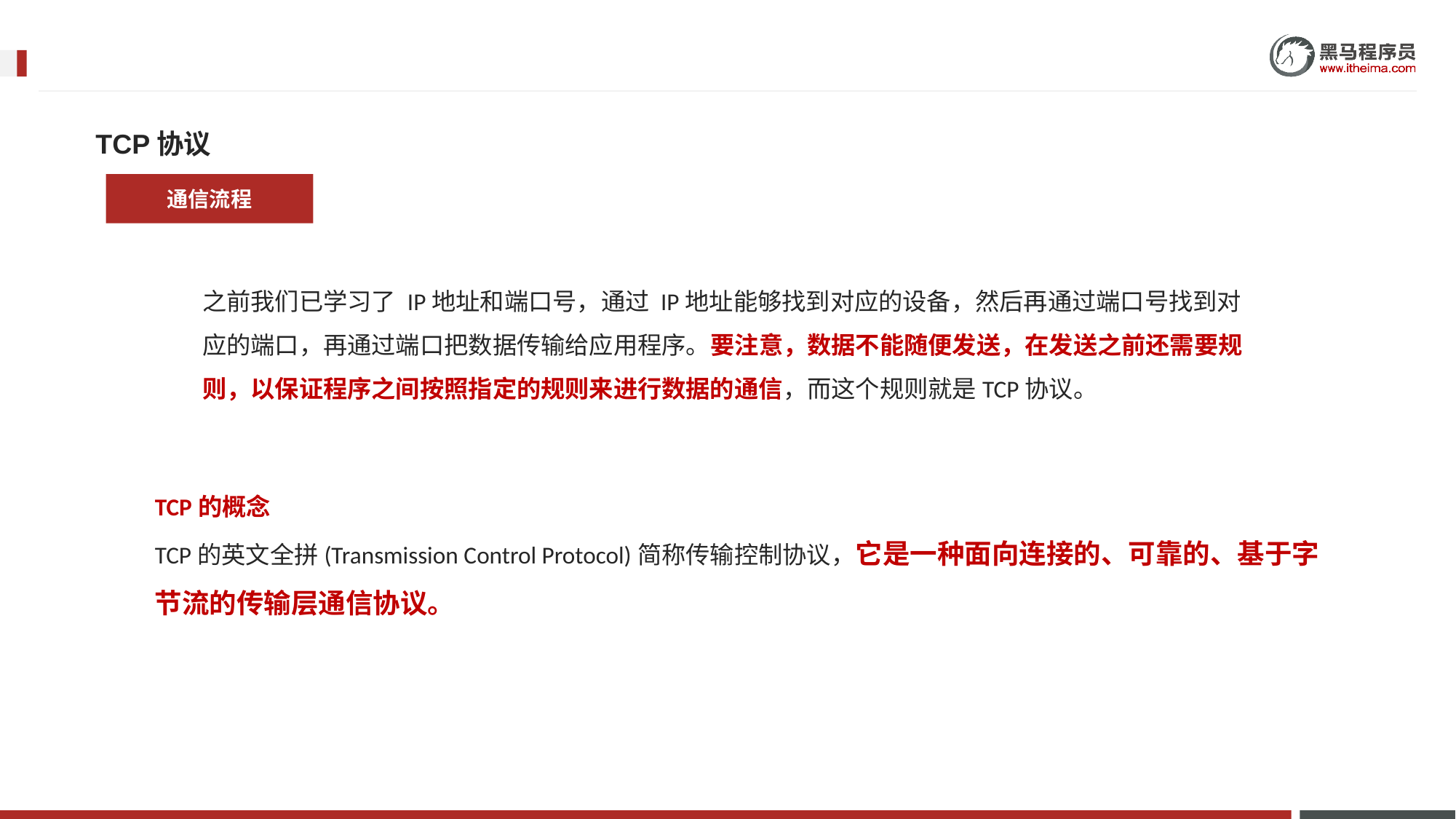

TCP协议
通信流程
之前我们已学习了 IP地址和端口号，通过 IP地址能够找到对应的设备，然后再通过端口号找到对应的端口，再通过端口把数据传输给应用程序。要注意，数据不能随便发送，在发送之前还需要规则，以保证程序之间按照指定的规则来进行数据的通信，而这个规则就是TCP协议。
TCP的概念
TCP的英文全拼(Transmission Control Protocol)简称传输控制协议，它是一种面向连接的、可靠的、基于字节流的传输层通信协议。